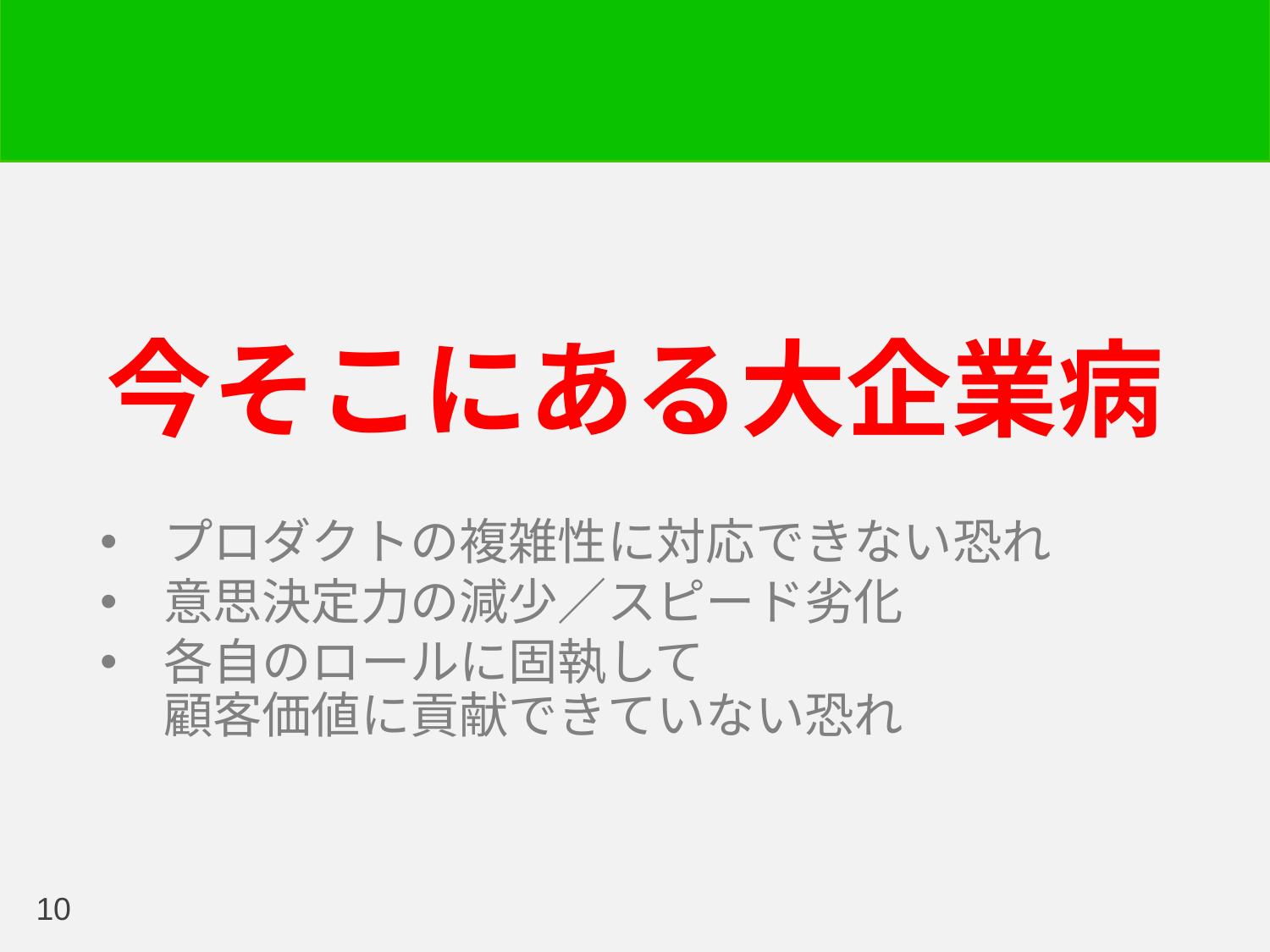

今そこにある大企業病

プロダクトの複雑性に対応できない恐れ
意思決定力の減少／スピード劣化
各自のロールに固執して
顧客価値に貢献できていない恐れ
10